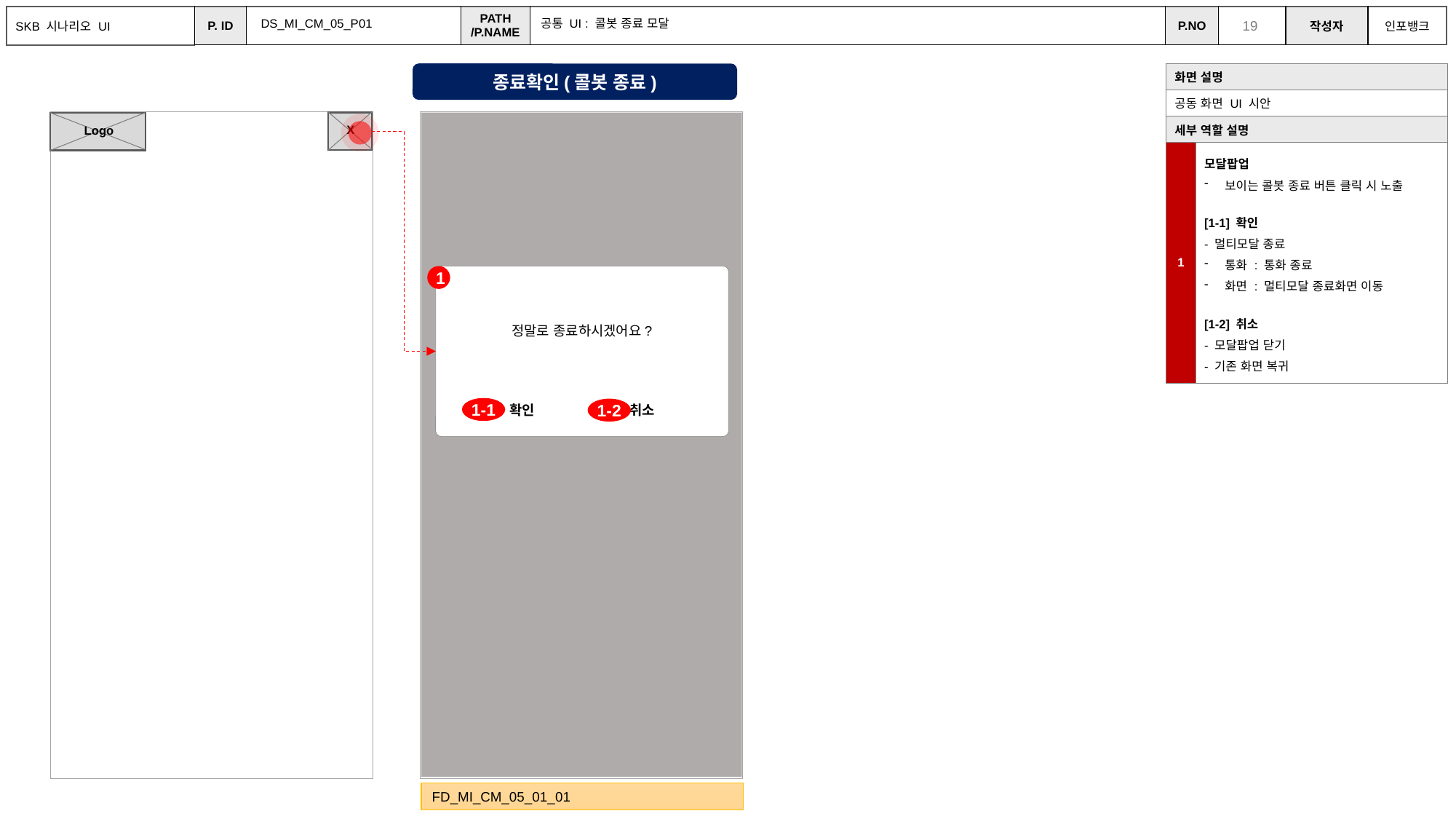

DS_MI_CM_05_P01
공통 UI : 콜봇 종료 모달
종료확인(콜봇 종료)
| 화면 설명 |  |
| --- | --- |
| 공동 화면 UI 시안 |  |
| 세부 역할 설명 |  |
| 1 | 모달팝업 보이는 콜봇 종료 버튼 클릭 시 노출 [1-1] 확인 - 멀티모달 종료 통화 : 통화 종료 화면 : 멀티모달 종료화면 이동 [1-2] 취소 - 모달팝업 닫기 - 기존 화면 복귀 |

X

Logo

1
정말로 종료하시겠어요?

| 확인 | 취소 |
| --- | --- |
1-1
1-2
FD_MI_CM_05_01_01